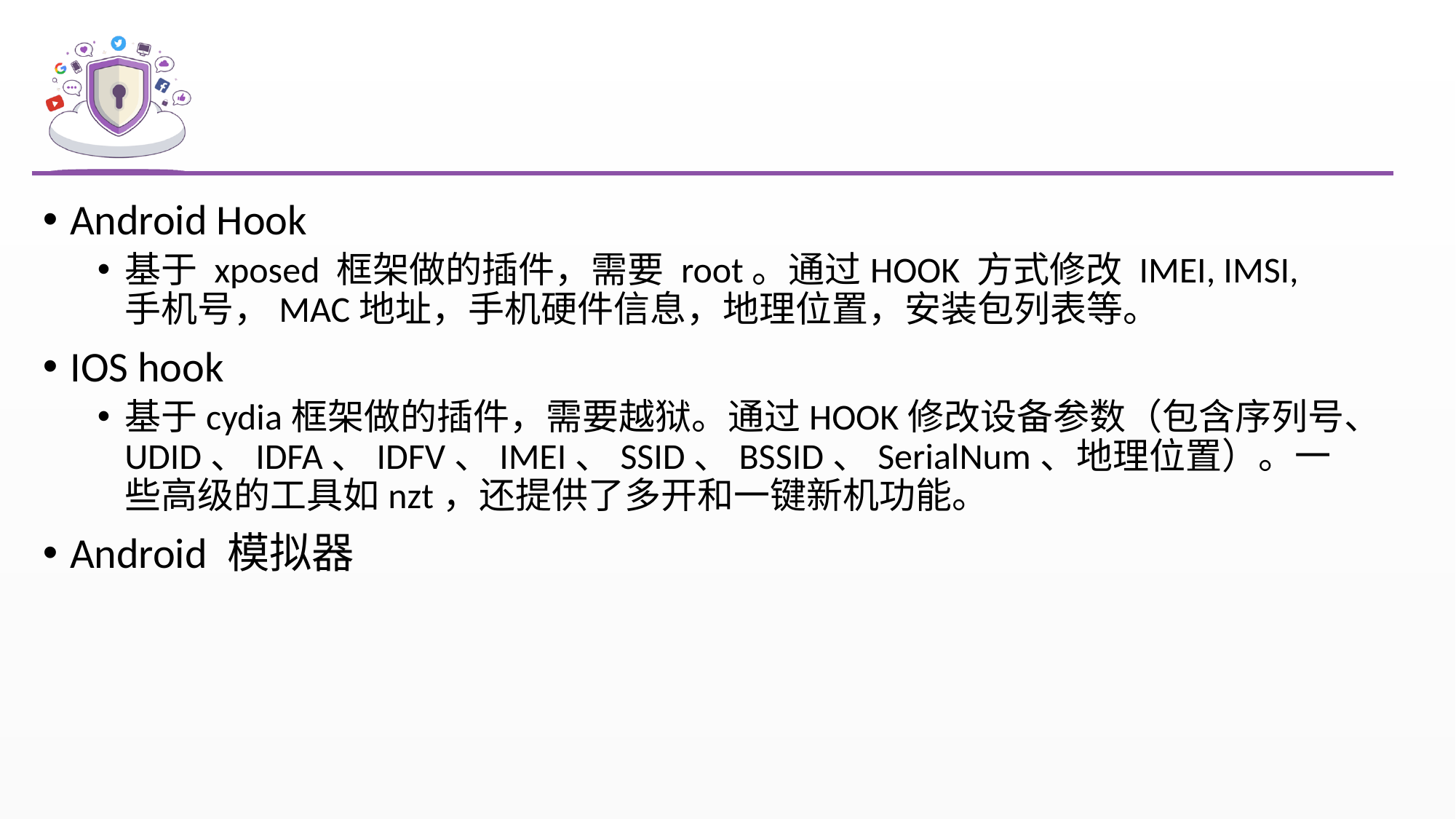

#
Android Hook
基于 xposed 框架做的插件，需要 root。通过HOOK 方式修改 IMEI, IMSI, 手机号，MAC地址，手机硬件信息，地理位置，安装包列表等。
IOS hook
基于cydia框架做的插件，需要越狱。通过HOOK修改设备参数（包含序列号、UDID、IDFA、IDFV、IMEI、SSID、BSSID、SerialNum、地理位置）。一些高级的工具如nzt，还提供了多开和一键新机功能。
Android 模拟器